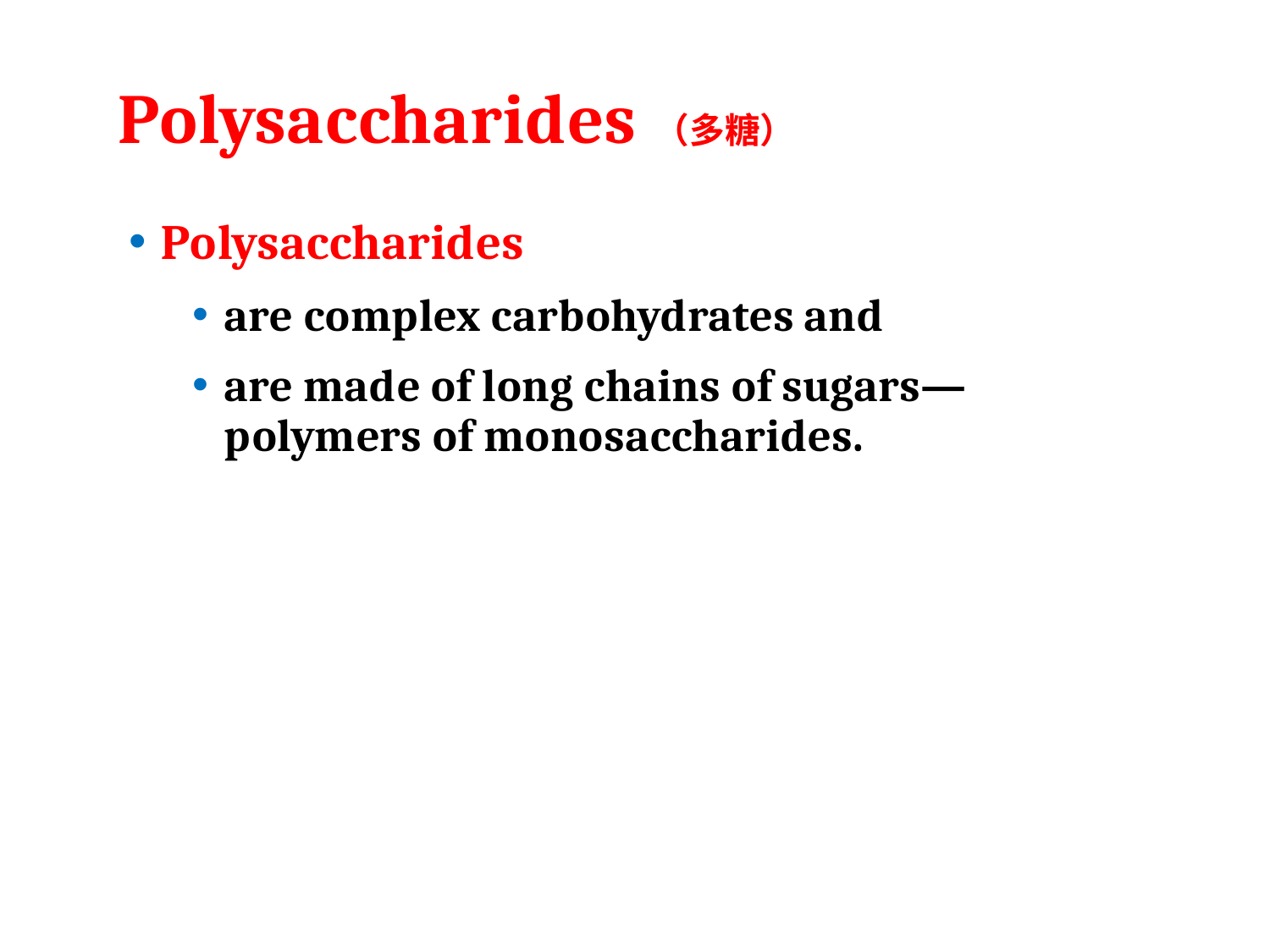

# Polysaccharides（多糖）
Polysaccharides
are complex carbohydrates and
are made of long chains of sugars—polymers of monosaccharides.